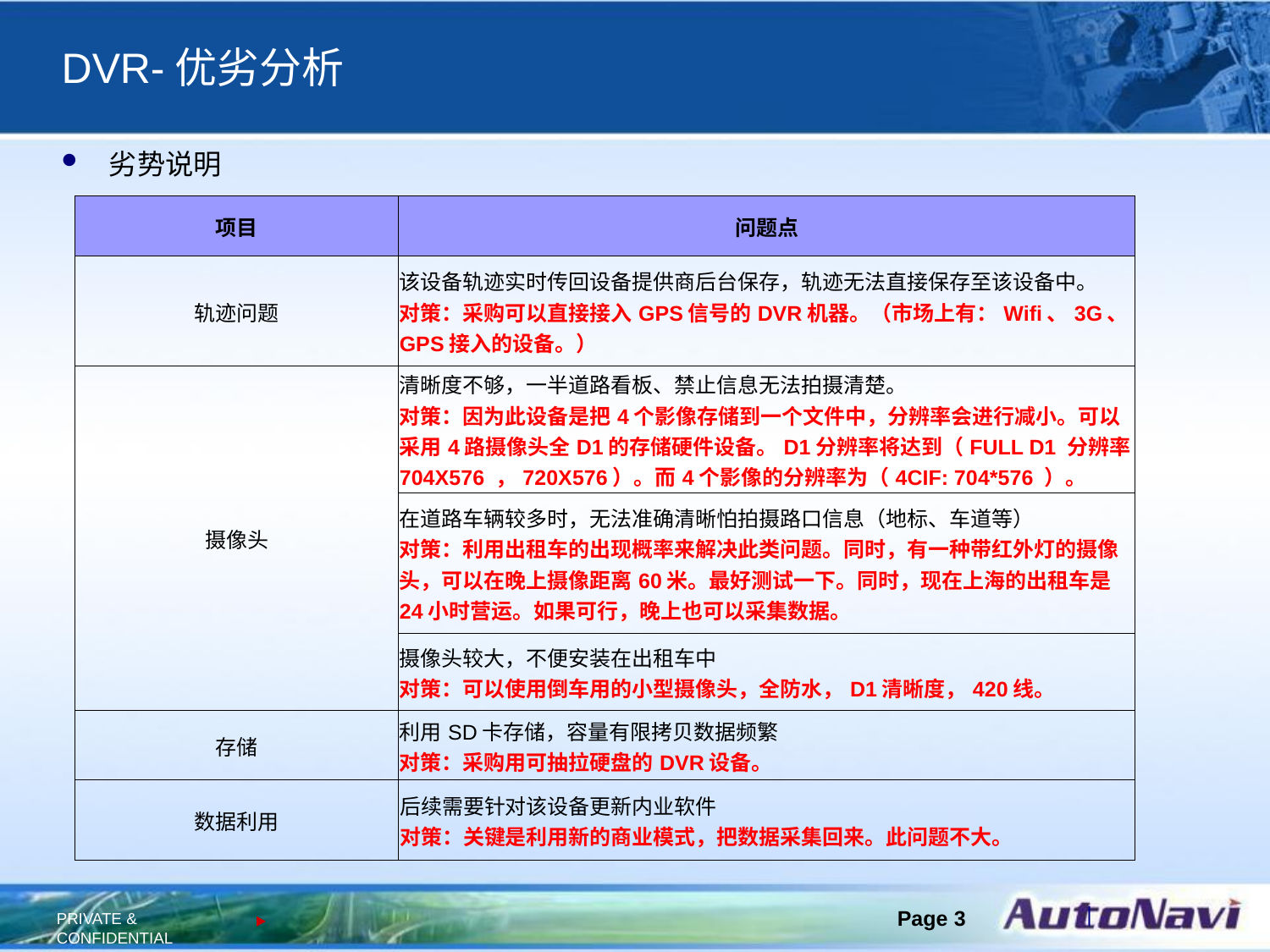

# DVR-优劣分析
劣势说明
| 项目 | 问题点 |
| --- | --- |
| 轨迹问题 | 该设备轨迹实时传回设备提供商后台保存，轨迹无法直接保存至该设备中。 对策：采购可以直接接入GPS信号的DVR机器。（市场上有：Wifi、3G、GPS接入的设备。） |
| 摄像头 | 清晰度不够，一半道路看板、禁止信息无法拍摄清楚。 对策：因为此设备是把4个影像存储到一个文件中，分辨率会进行减小。可以采用4路摄像头全D1的存储硬件设备。D1分辨率将达到（FULL D1 分辨率704X576 ，720X576）。而4个影像的分辨率为（4CIF: 704\*576 ）。 |
|  | 在道路车辆较多时，无法准确清晰怕拍摄路口信息（地标、车道等） 对策：利用出租车的出现概率来解决此类问题。同时，有一种带红外灯的摄像头，可以在晚上摄像距离60米。最好测试一下。同时，现在上海的出租车是24小时营运。如果可行，晚上也可以采集数据。 |
|  | 摄像头较大，不便安装在出租车中 对策：可以使用倒车用的小型摄像头，全防水，D1清晰度，420线。 |
| 存储 | 利用SD卡存储，容量有限拷贝数据频繁 对策：采购用可抽拉硬盘的DVR设备。 |
| 数据利用 | 后续需要针对该设备更新内业软件 对策：关键是利用新的商业模式，把数据采集回来。此问题不大。 |